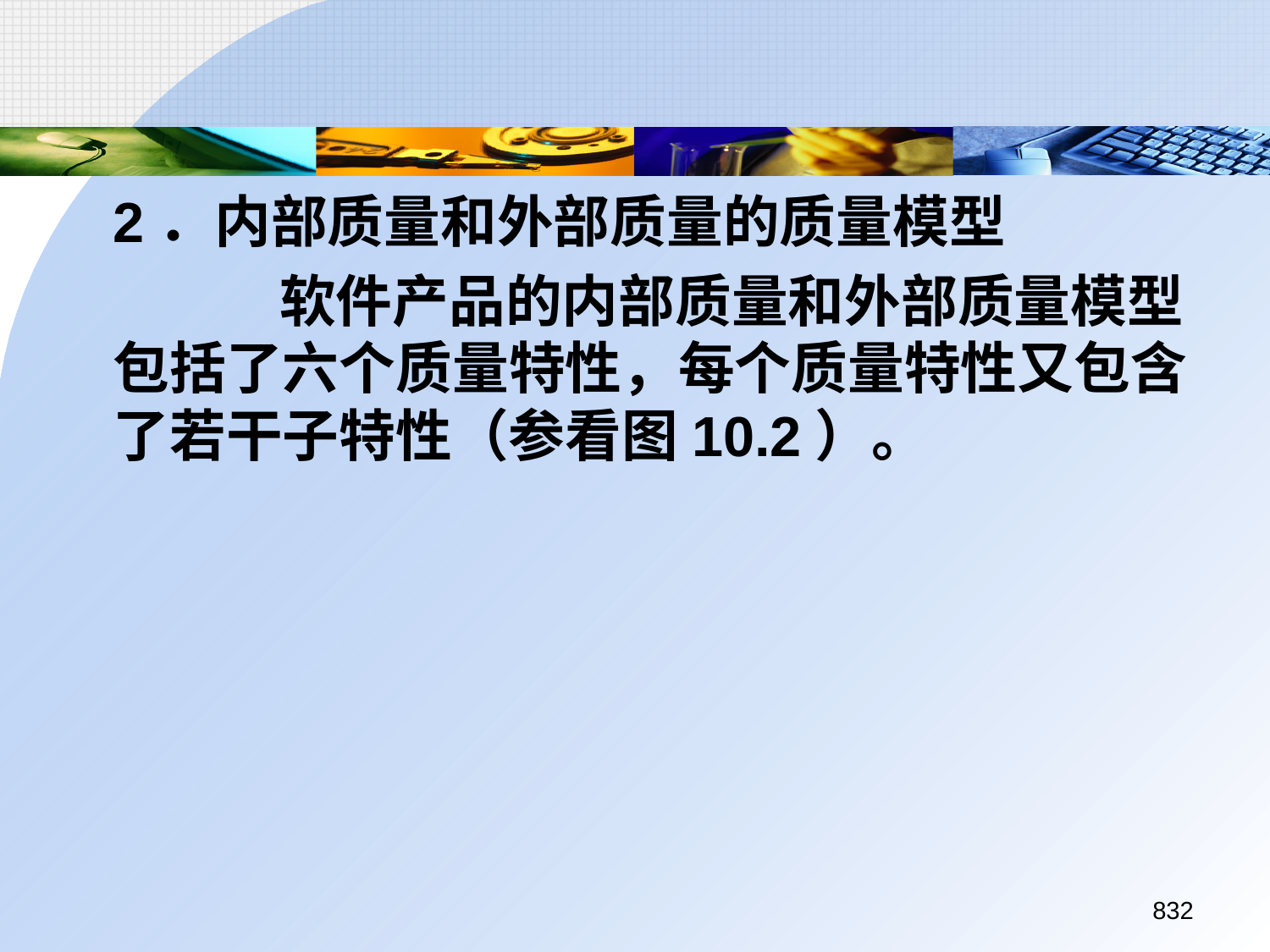

2．内部质量和外部质量的质量模型
		  软件产品的内部质量和外部质量模型包括了六个质量特性，每个质量特性又包含了若干子特性（参看图10.2）。

832